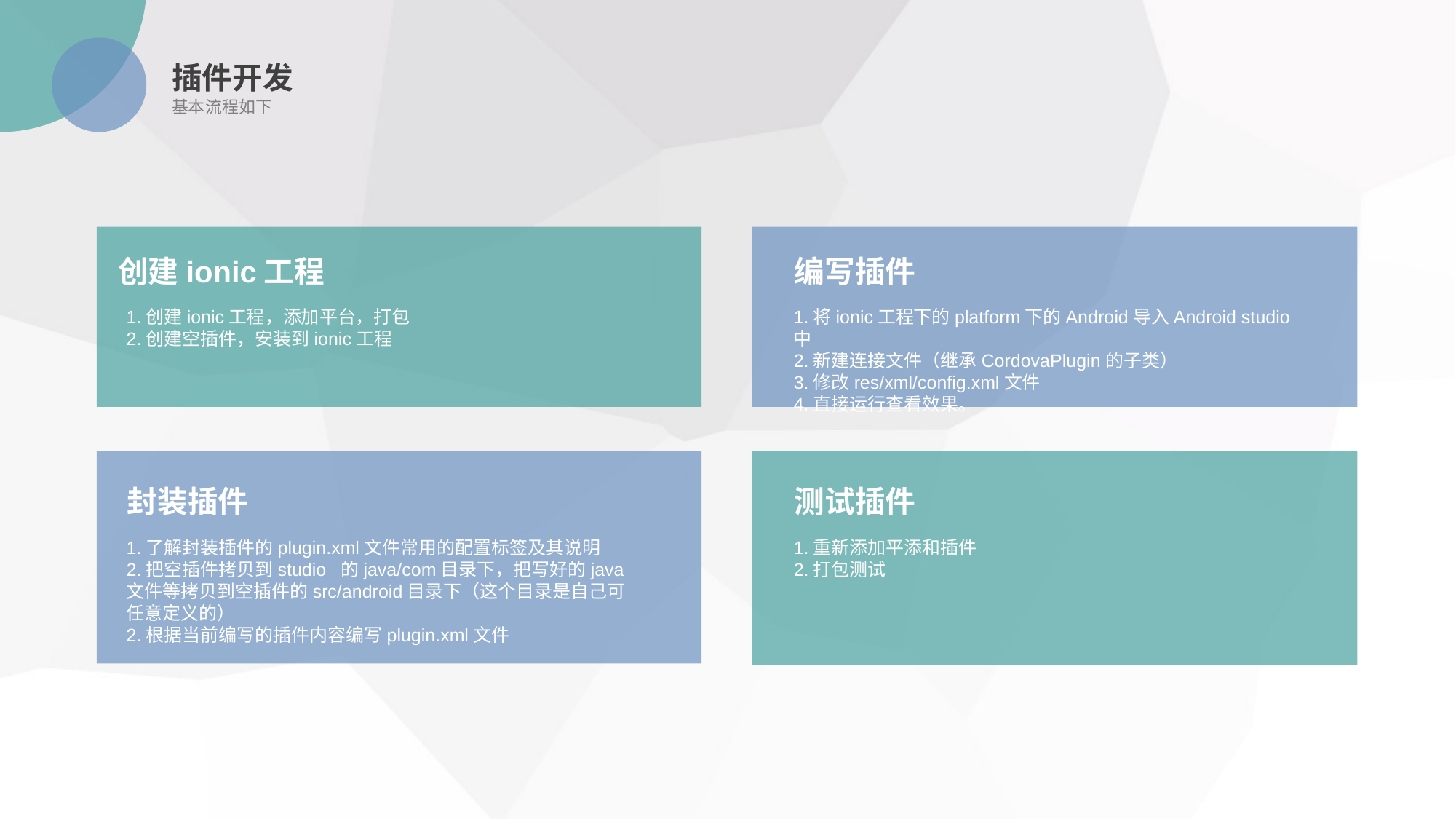

插件开发
基本流程如下

创建ionic工程
编写插件
1.创建ionic工程，添加平台，打包
2.创建空插件，安装到ionic工程
1.将ionic工程下的platform下的Android导入Android studio中
2.新建连接文件（继承CordovaPlugin的子类）
3.修改res/xml/config.xml文件
4.直接运行查看效果。

封装插件
测试插件
1.了解封装插件的plugin.xml文件常用的配置标签及其说明
2.把空插件拷贝到studio  的java/com目录下，把写好的java文件等拷贝到空插件的src/android目录下（这个目录是自己可任意定义的）
2.根据当前编写的插件内容编写plugin.xml文件
1.重新添加平添和插件
2.打包测试